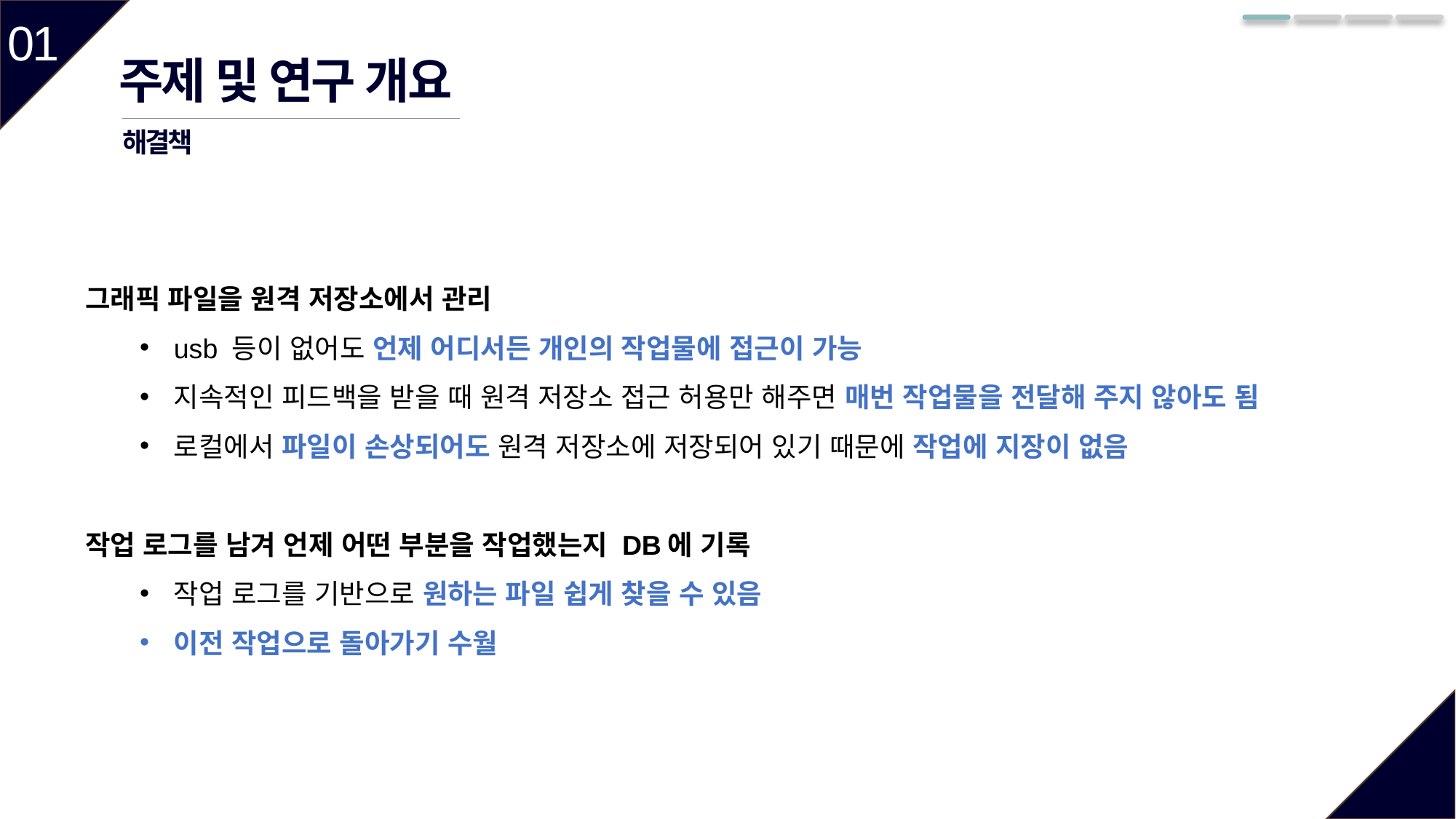

01
주제 및 연구 개요
해결책
그래픽 파일을 원격 저장소에서 관리
usb 등이 없어도 언제 어디서든 개인의 작업물에 접근이 가능
지속적인 피드백을 받을 때 원격 저장소 접근 허용만 해주면 매번 작업물을 전달해 주지 않아도 됨
로컬에서 파일이 손상되어도 원격 저장소에 저장되어 있기 때문에 작업에 지장이 없음

작업 로그를 남겨 언제 어떤 부분을 작업했는지 DB에 기록
작업 로그를 기반으로 원하는 파일 쉽게 찾을 수 있음
이전 작업으로 돌아가기 수월